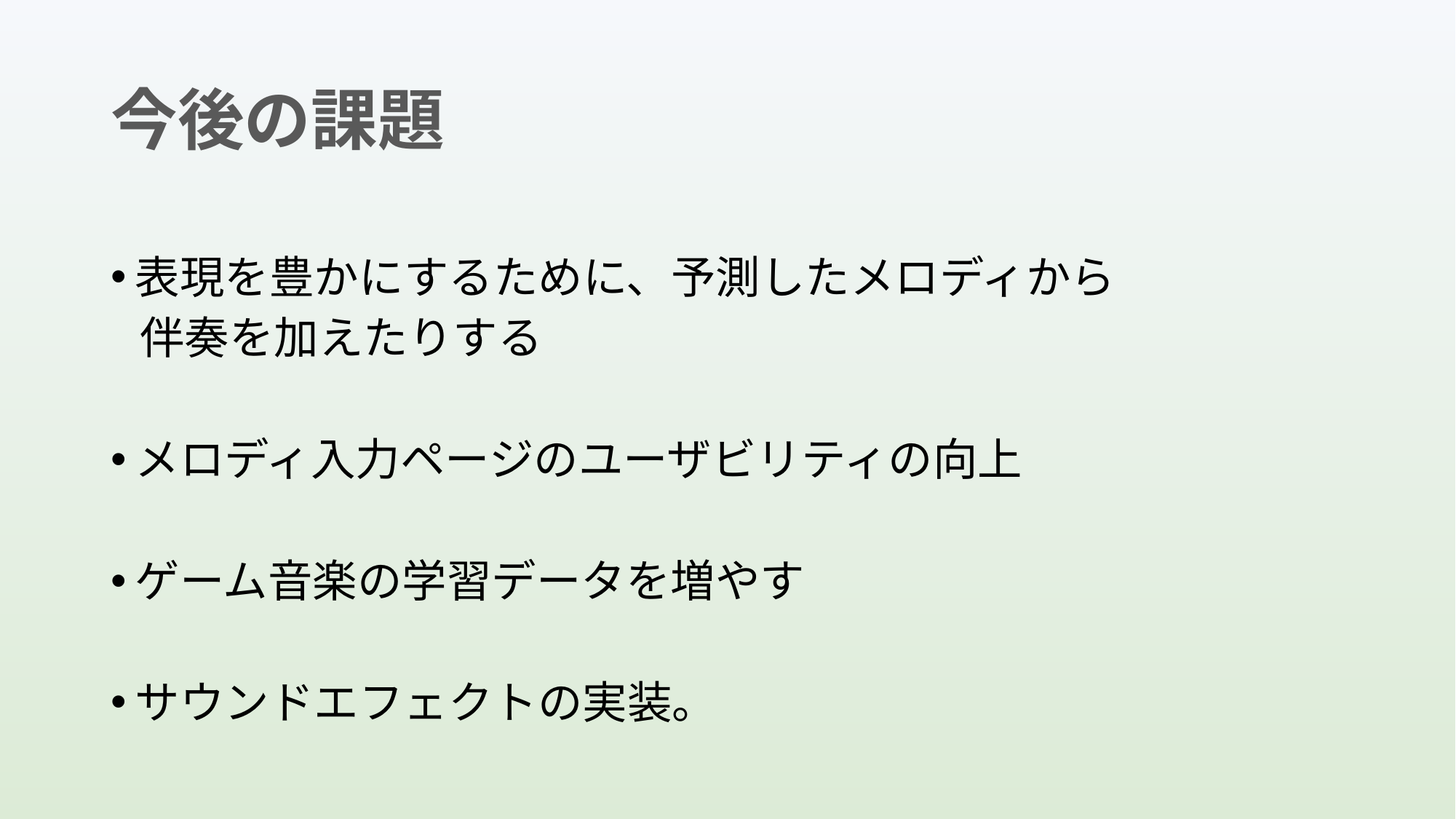

# 今後の課題
表現を豊かにするために、予測したメロディから
  伴奏を加えたりする

メロディ入力ページのユーザビリティの向上

ゲーム音楽の学習データを増やす

サウンドエフェクトの実装。